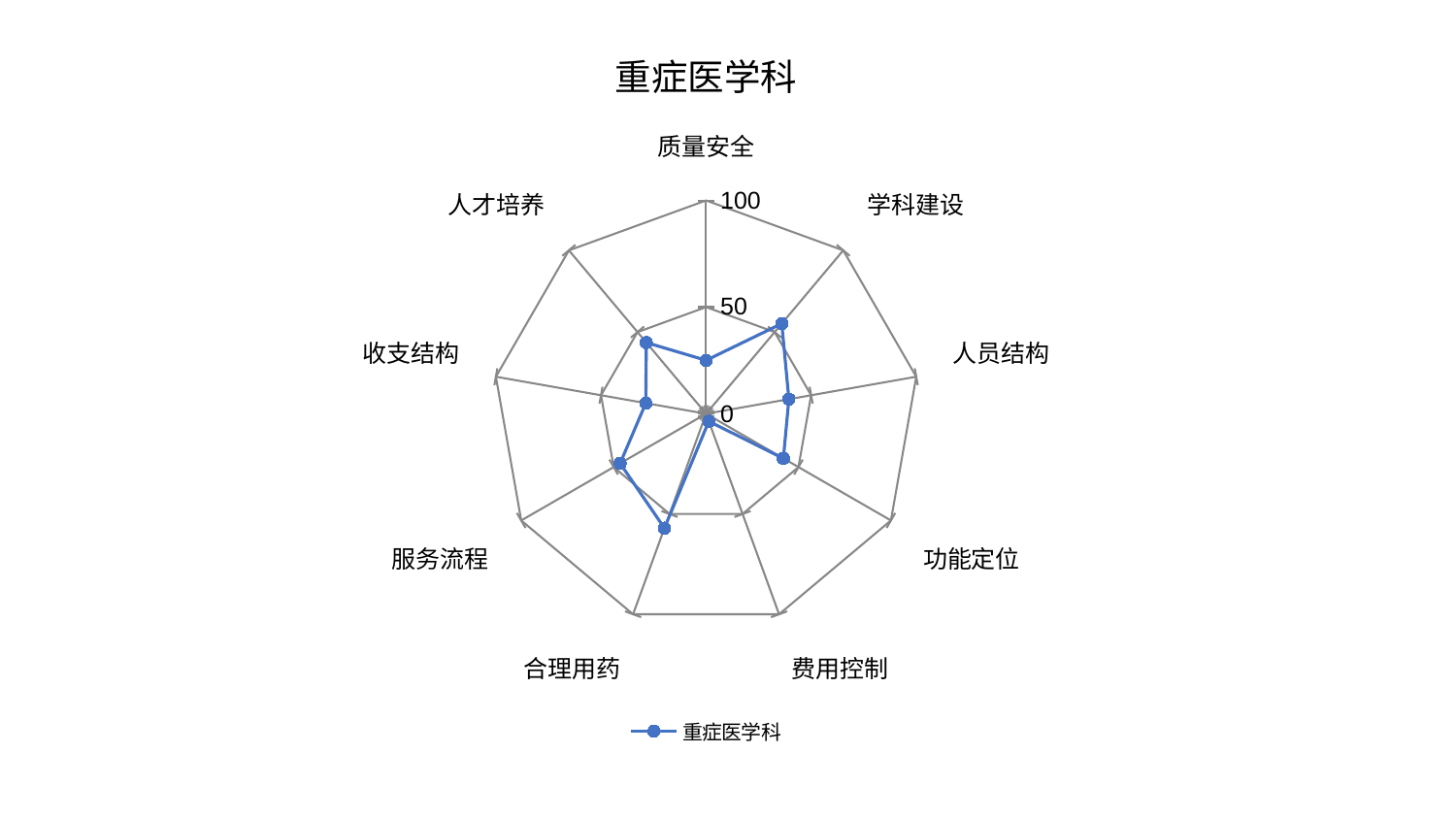

### Chart: 重症医学科

| Category | 重症医学科 |
|---|---|
| 质量安全 | 25.048636418771533 |
| 学科建设 | 55.19757668248757 |
| 人员结构 | 39.4125955021472 |
| 功能定位 | 41.82616516988896 |
| 费用控制 | 3.778794508677703 |
| 合理用药 | 57.0547247727249 |
| 服务流程 | 46.52987127411246 |
| 收支结构 | 28.68546186042151 |
| 人才培养 | 43.591451711183076 |
157